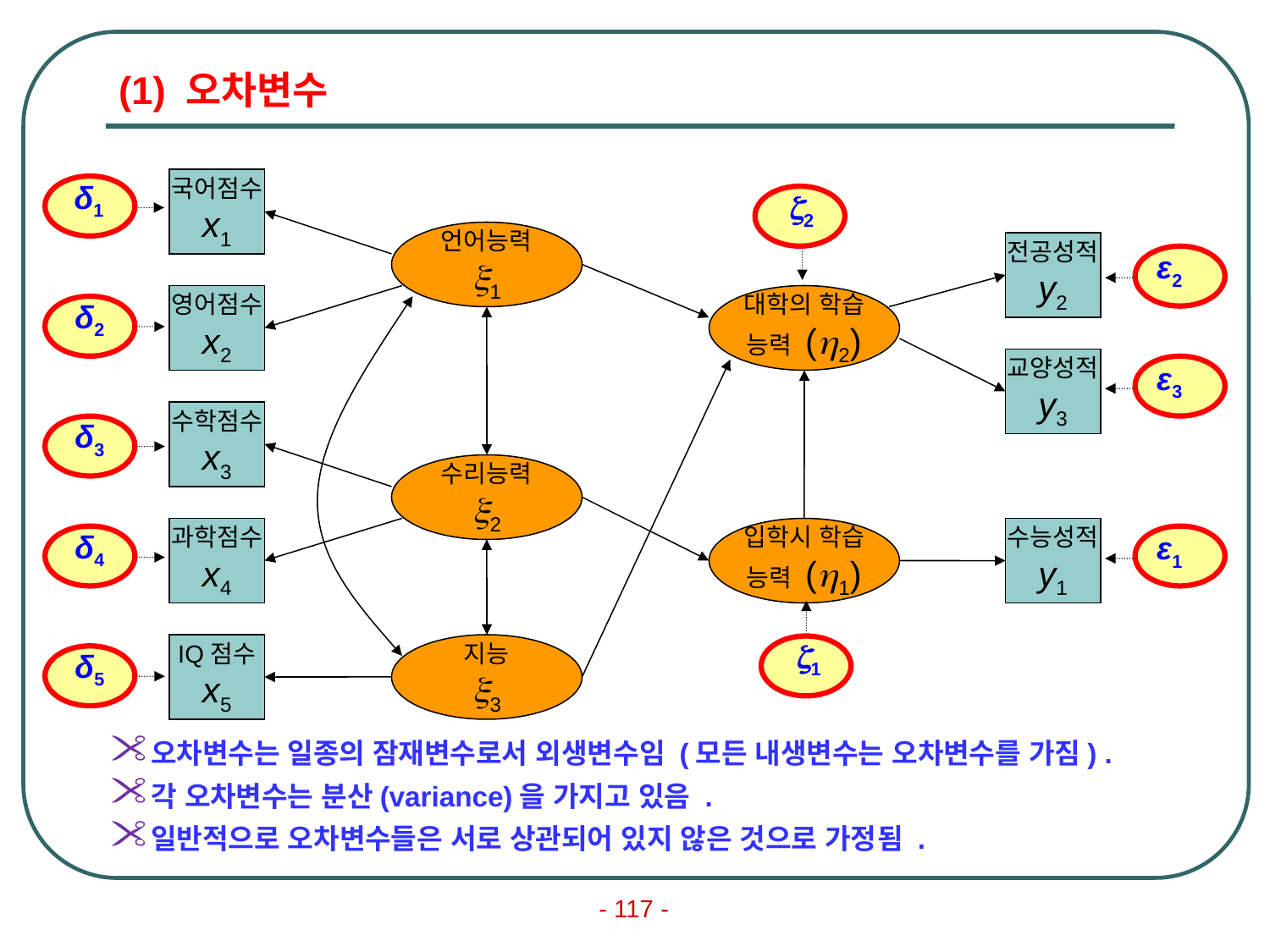

# (1) 오차변수
국어점수
x1

δ1

ζ2

언어능력
ξ1
전공성적
y2

ε2

영어점수
x2

대학의 학습
능력 (η2)
δ2

교양성적
y3

ε3

수학점수
x3
δ3

수리능력
ξ2

과학점수
x4

입학시 학습
능력 (η1)
수능성적
y1

δ4

ε1

IQ점수
x5
지능
ξ3
ζ1

δ5

오차변수는 일종의 잠재변수로서 외생변수임 (모든 내생변수는 오차변수를 가짐) .
각 오차변수는 분산(variance)을 가지고 있음 .
일반적으로 오차변수들은 서로 상관되어 있지 않은 것으로 가정됨 .
- 117 -